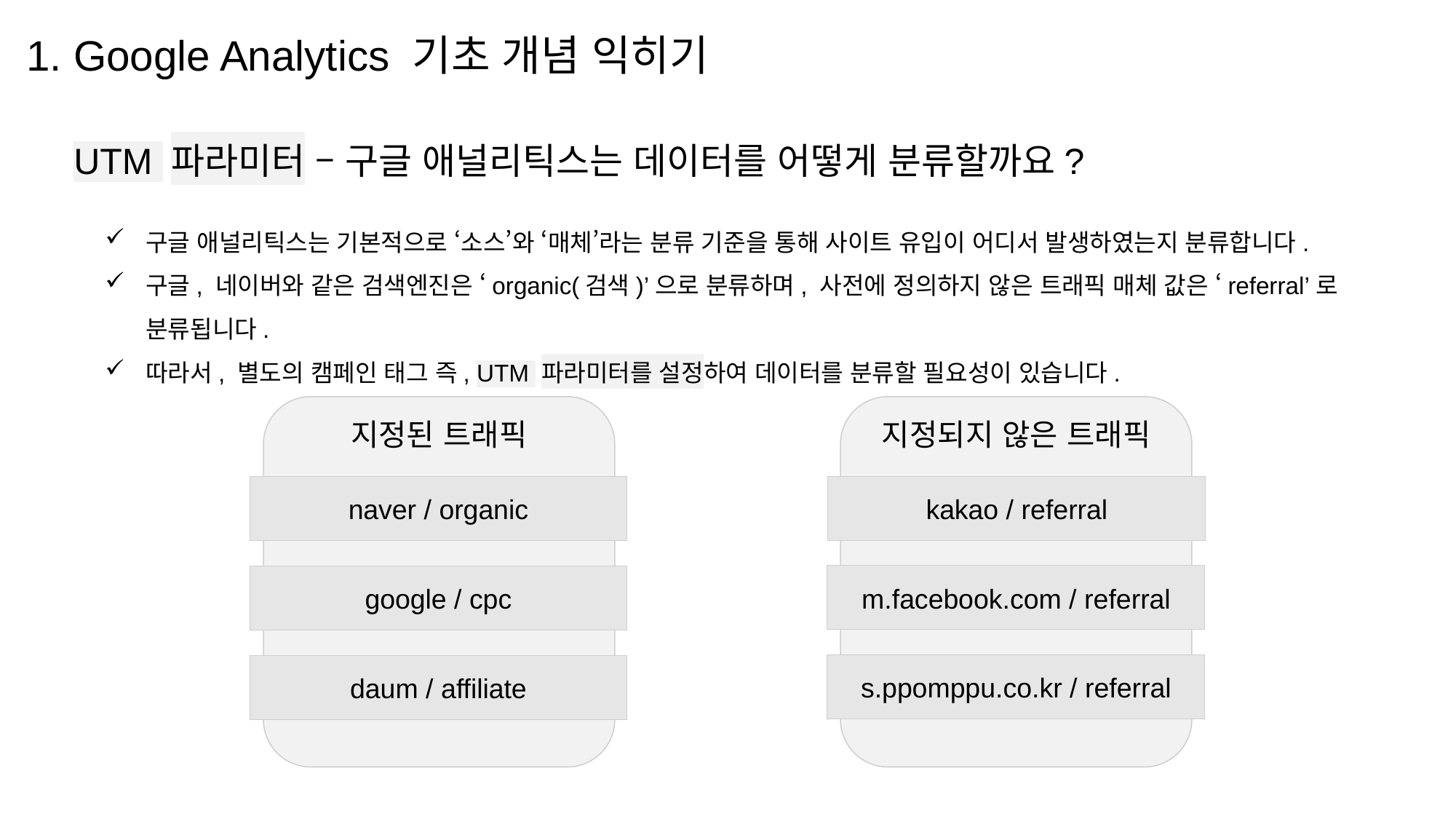

1. Google Analytics 기초 개념 익히기
UTM 파라미터 – 구글 애널리틱스는 데이터를 어떻게 분류할까요?
구글 애널리틱스는 기본적으로 ‘소스’와 ‘매체’라는 분류 기준을 통해 사이트 유입이 어디서 발생하였는지 분류합니다.
구글, 네이버와 같은 검색엔진은 ‘organic(검색)’으로 분류하며, 사전에 정의하지 않은 트래픽 매체 값은 ‘referral’로 분류됩니다.
따라서, 별도의 캠페인 태그 즉, UTM 파라미터를 설정하여 데이터를 분류할 필요성이 있습니다.
지정되지 않은 트래픽
지정된 트래픽
naver / organic
kakao / referral
m.facebook.com / referral
google / cpc
s.ppomppu.co.kr / referral
daum / affiliate